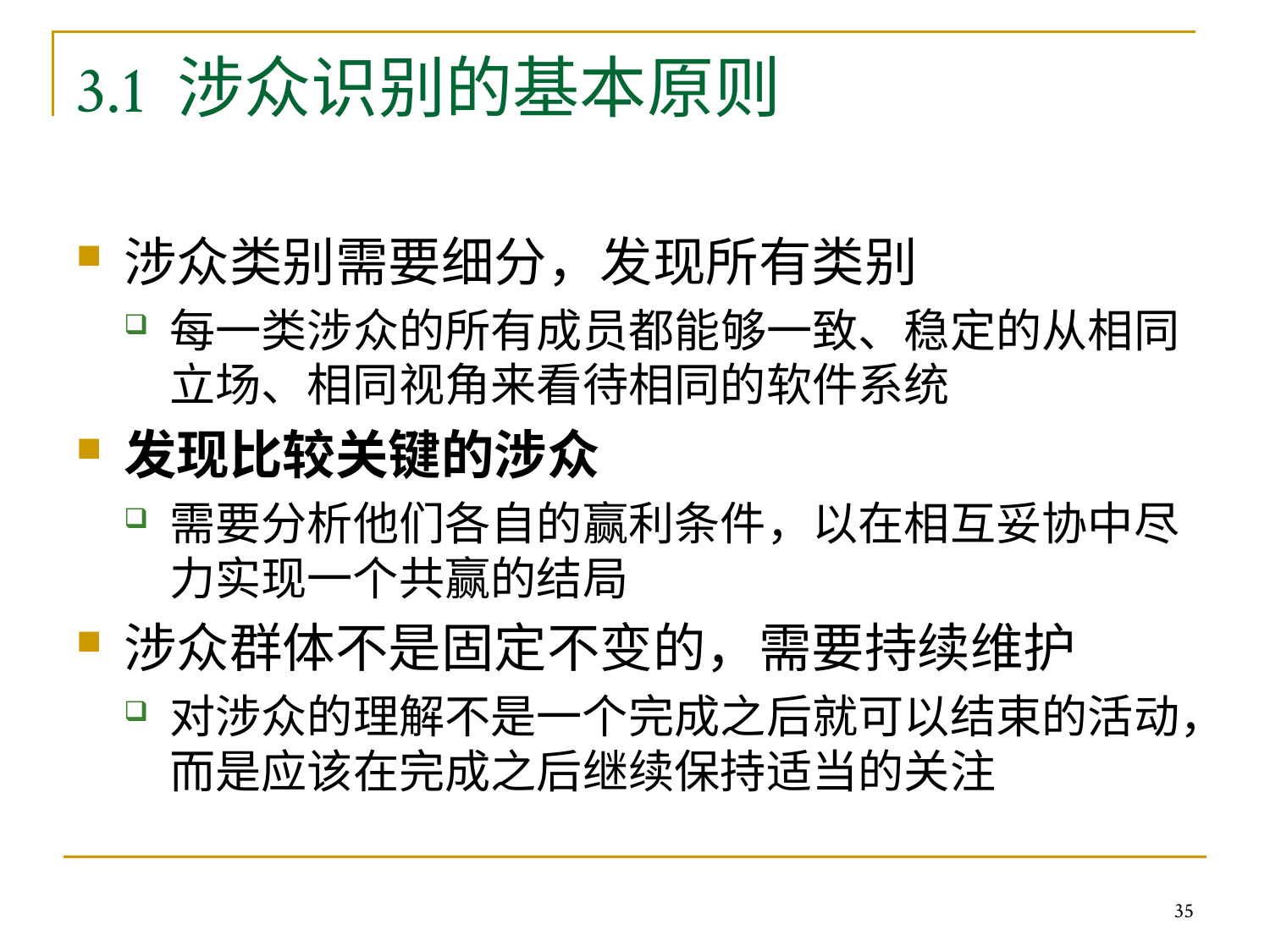

# 3.1 涉众识别的基本原则
涉众类别需要细分，发现所有类别
每一类涉众的所有成员都能够一致、稳定的从相同立场、相同视角来看待相同的软件系统
发现比较关键的涉众
需要分析他们各自的赢利条件，以在相互妥协中尽力实现一个共赢的结局
涉众群体不是固定不变的，需要持续维护
对涉众的理解不是一个完成之后就可以结束的活动，而是应该在完成之后继续保持适当的关注
35